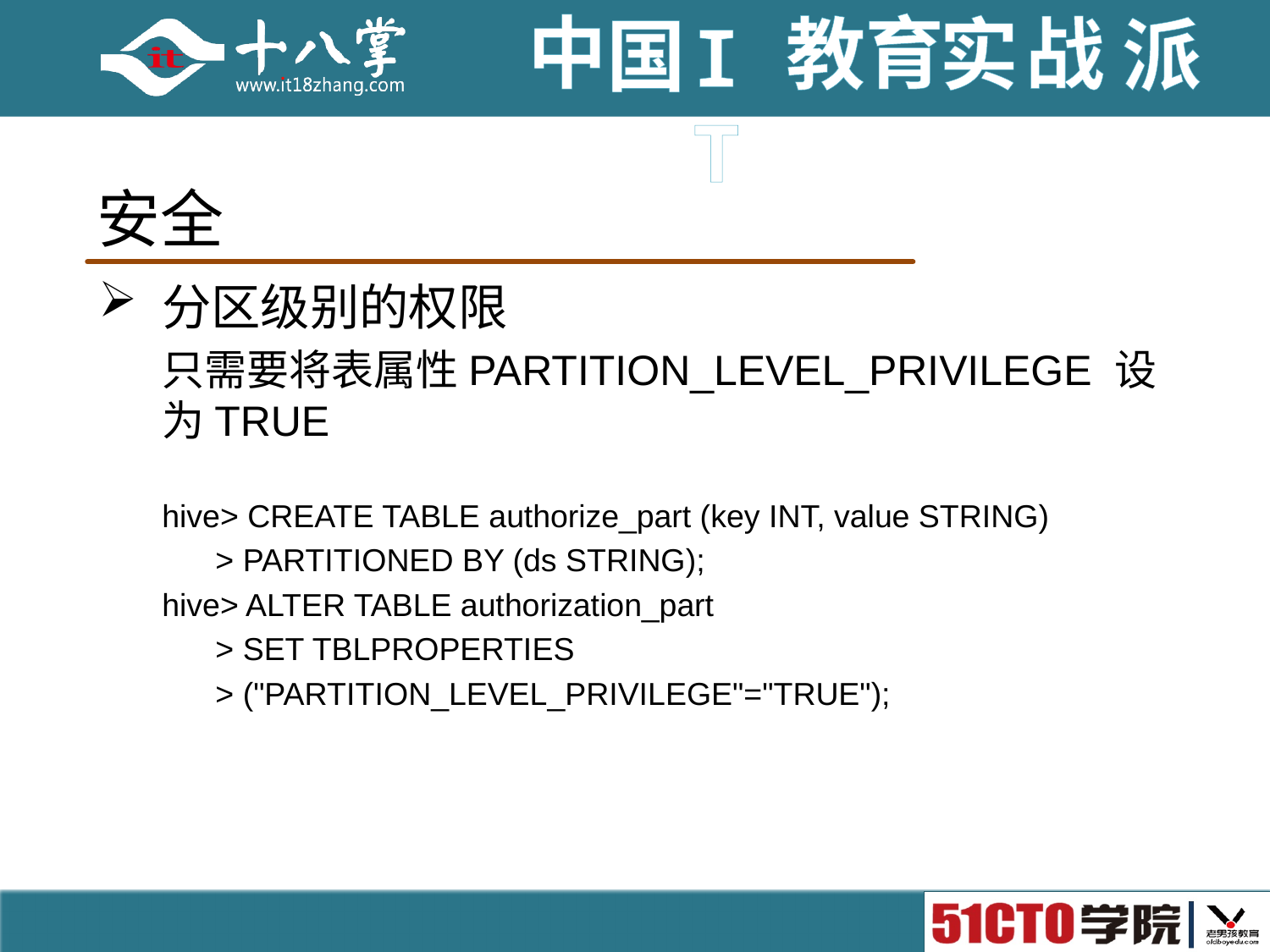

# 安全
分区级别的权限
只需要将表属性PARTITION_LEVEL_PRIVILEGE 设为TRUE

hive> CREATE TABLE authorize_part (key INT, value STRING)
      > PARTITIONED BY (ds STRING);
hive> ALTER TABLE authorization_part
      > SET TBLPROPERTIES
      > ("PARTITION_LEVEL_PRIVILEGE"="TRUE");